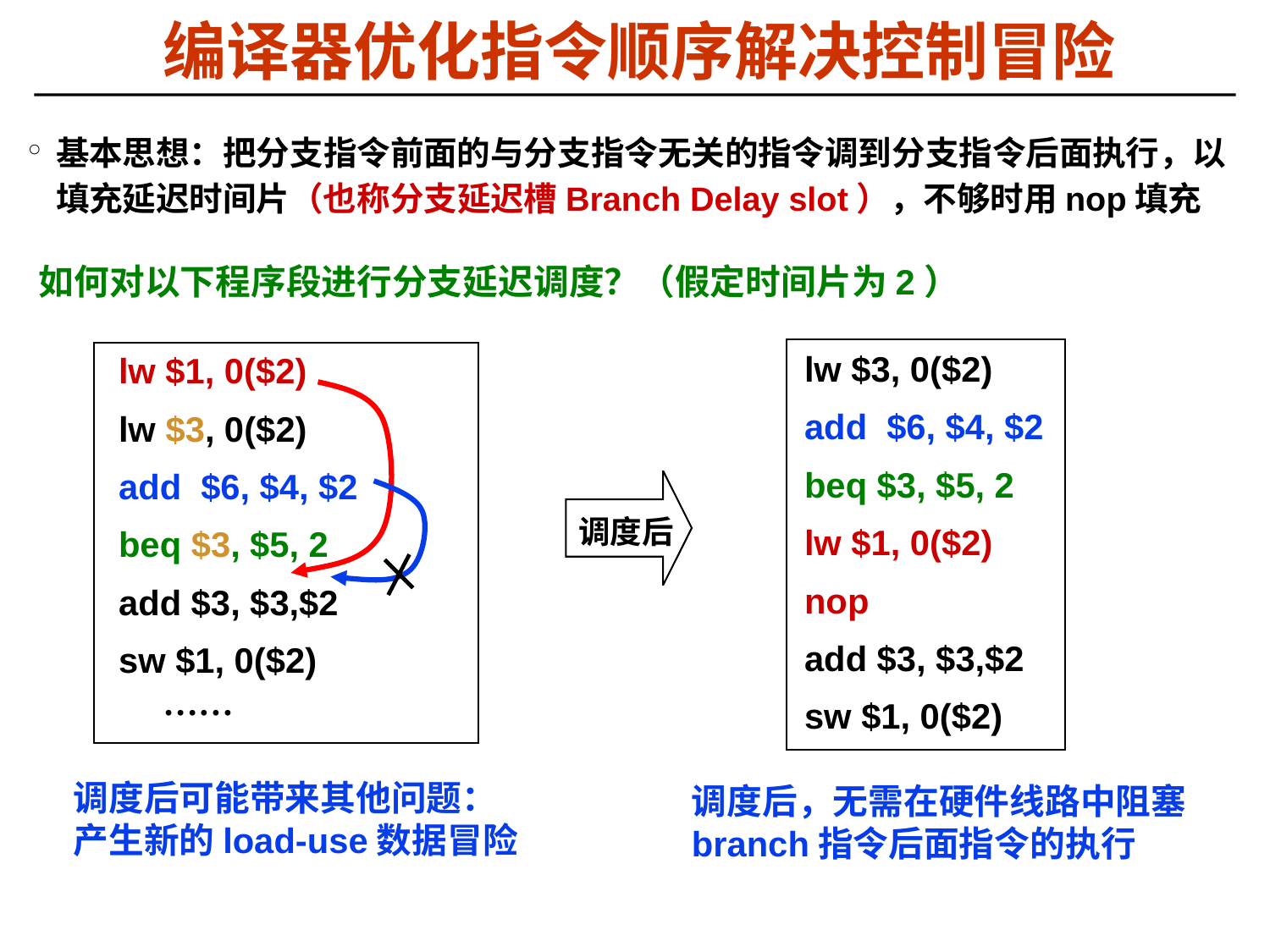

# 编译器优化指令顺序解决控制冒险
基本思想：把分支指令前面的与分支指令无关的指令调到分支指令后面执行，以填充延迟时间片（也称分支延迟槽Branch Delay slot），不够时用nop填充
如何对以下程序段进行分支延迟调度？（假定时间片为2）
lw $3, 0($2)
add  $6, $4, $2
beq $3, $5, 2
lw $1, 0($2)
nop
add $3, $3,$2
sw $1, 0($2)

lw $1, 0($2)
lw $3, 0($2)
add  $6, $4, $2
beq $3, $5, 2
add $3, $3,$2
sw $1, 0($2)
     ……

调度后

调度后可能带来其他问题：产生新的load-use数据冒险
调度后，无需在硬件线路中阻塞branch指令后面指令的执行